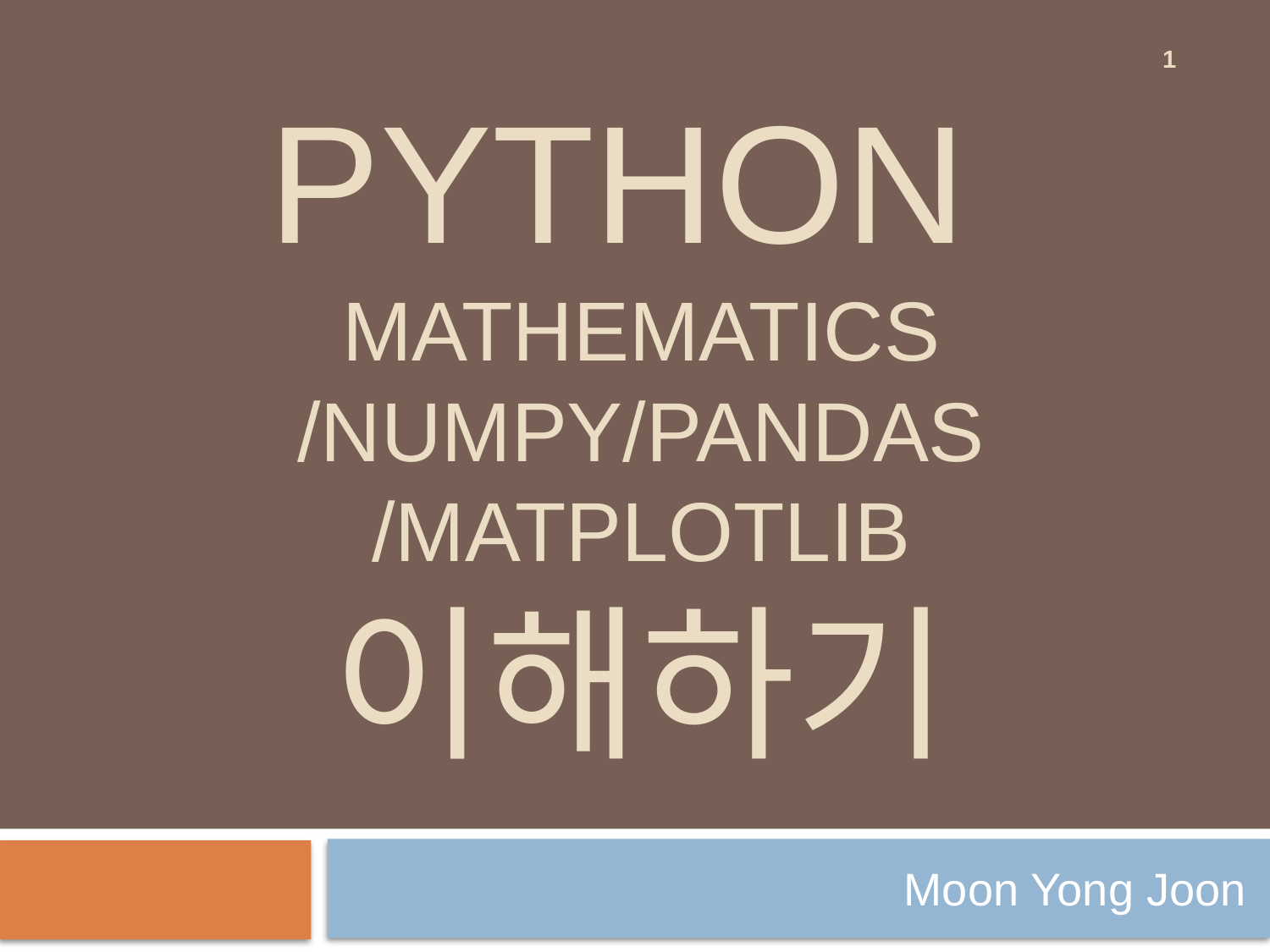

1
# Python mathematics /numpy/pandas /matplotlib 이해하기
Moon Yong Joon